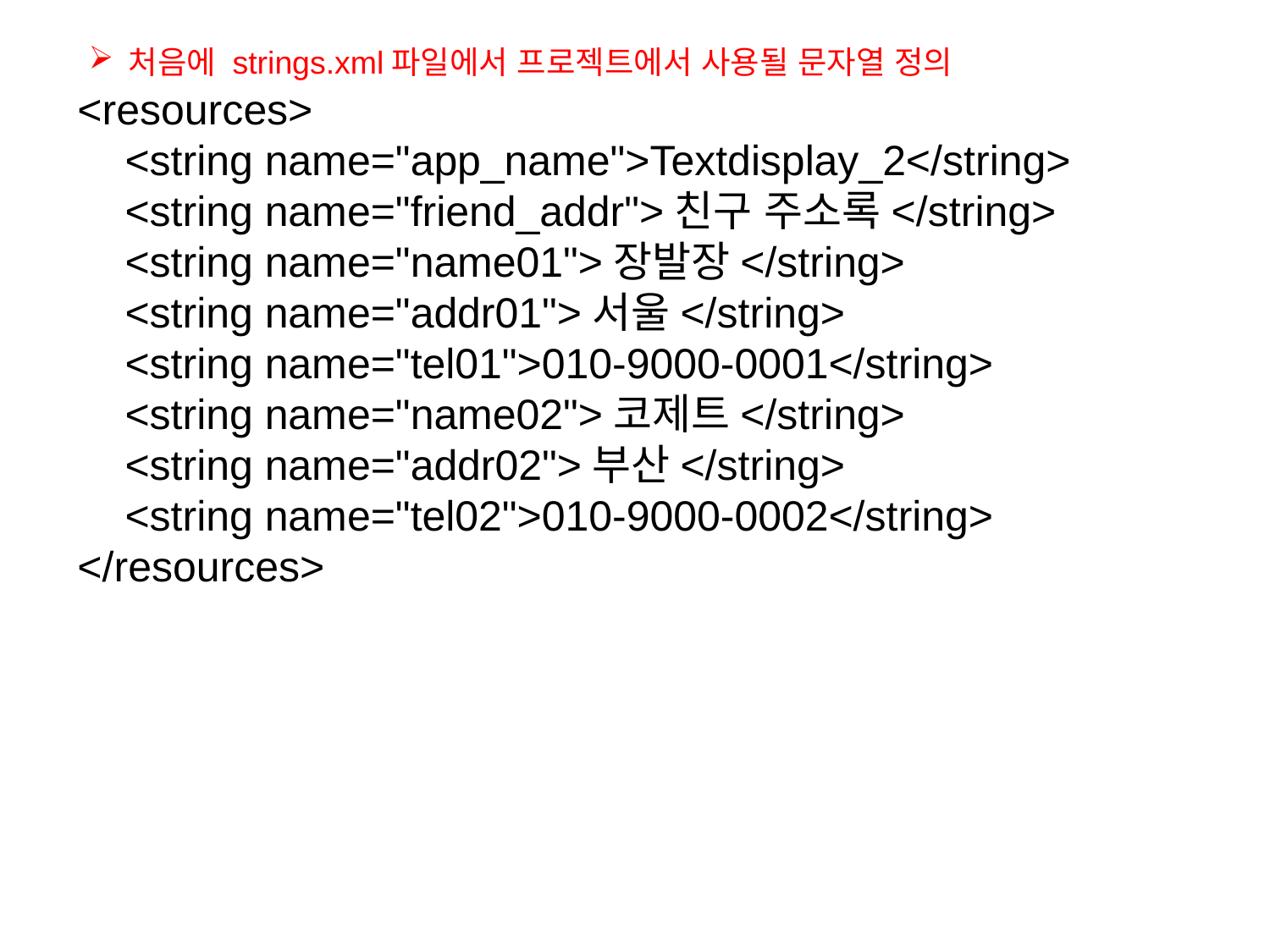

처음에 strings.xml파일에서 프로젝트에서 사용될 문자열 정의
<resources>
    <string name="app_name">Textdisplay_2</string>
    <string name="friend_addr">친구 주소록</string>
    <string name="name01">장발장</string>
    <string name="addr01">서울</string>
    <string name="tel01">010-9000-0001</string>
    <string name="name02">코제트</string>
    <string name="addr02">부산</string>
    <string name="tel02">010-9000-0002</string>
</resources>